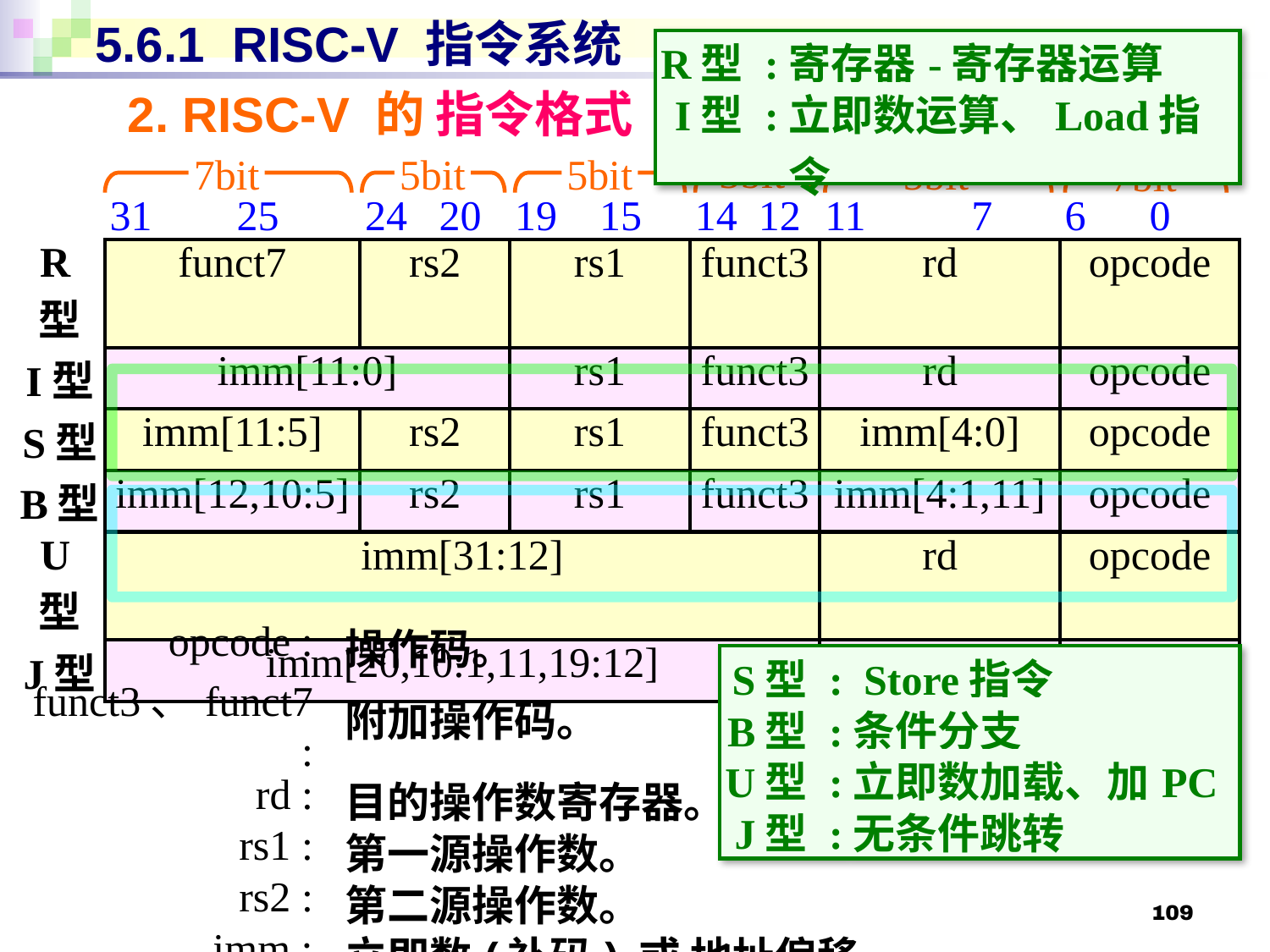

# 5.6.1  RISC-V 指令系统
| R型 : | 寄存器-寄存器运算 |
| --- | --- |
| I型 : | 立即数运算、Load指令 |

2. RISC-V 的 指令格式

3bit
7bit
5bit
5bit
5bit
7bit
|  | 31 25 | 24 20 | 19 15 | 14 12 | 11 7 | 6 0 |
| --- | --- | --- | --- | --- | --- | --- |
| R型 | funct7 | rs2 | rs1 | funct3 | rd | opcode |
| I型 | imm[11:0] |  | rs1 | funct3 | rd | opcode |
| S型 | imm[11:5] | rs2 | rs1 | funct3 | imm[4:0] | opcode |
| B型 | imm[12,10:5] | rs2 | rs1 | funct3 | imm[4:1,11] | opcode |
| U型 | imm[31:12] |  |  |  | rd | opcode |
| J型 | imm[20,10:1,11,19:12] |  |  |  | rd | opcode |

| opcode : | 操作码。 |
| --- | --- |
| funct3、funct7 : | 附加操作码。 |
| rd : | 目的操作数寄存器。 |
| rs1 : | 第一源操作数。 |
| rs2 : | 第二源操作数。 |
| imm : | 立即数(补码) 或 地址偏移。 |
| S型 : | Store指令 |
| --- | --- |
| B型 : | 条件分支 |
| U型 : | 立即数加载、加PC |
| J型 : | 无条件跳转 |
109